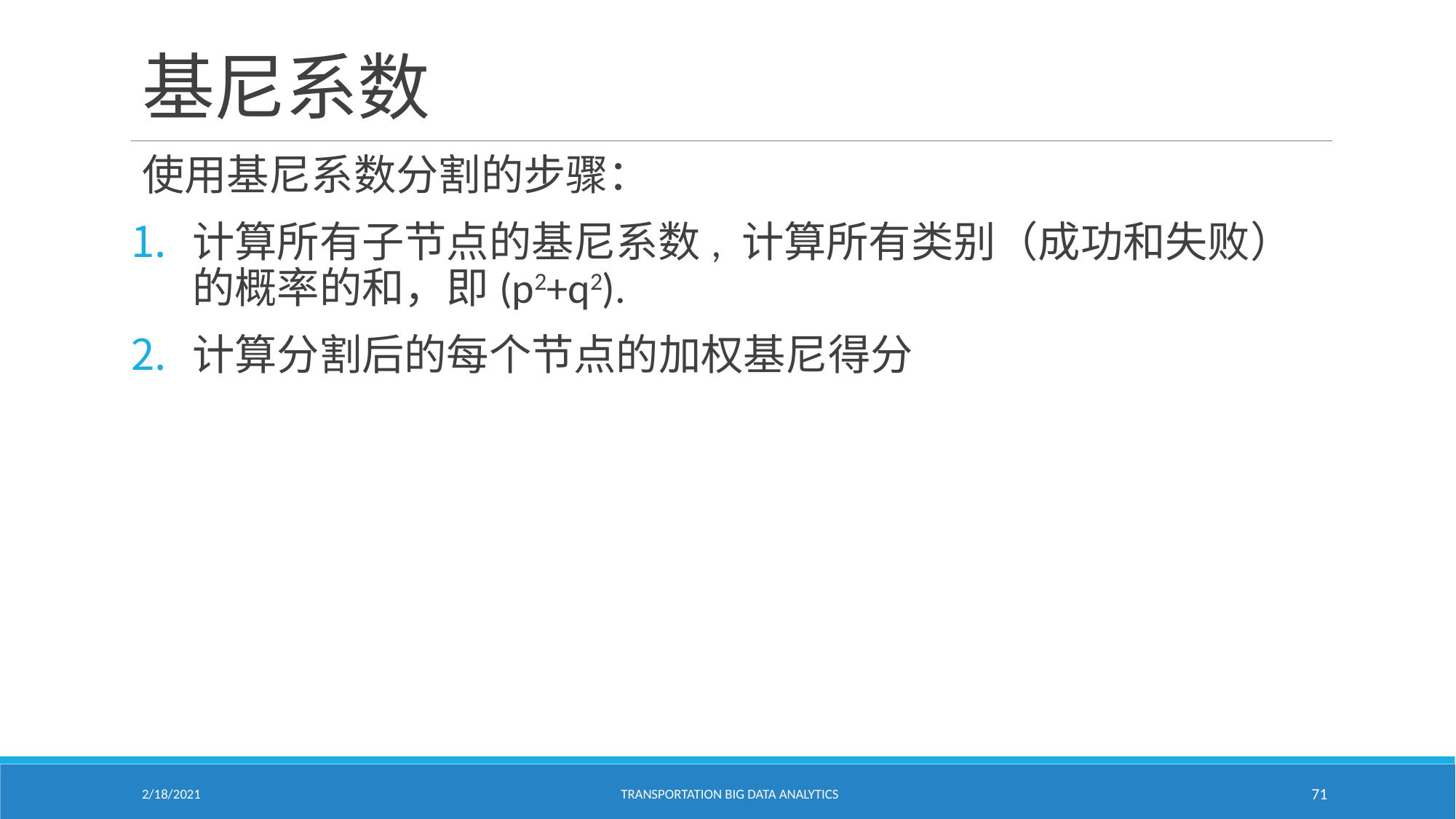

# 基尼系数
使用基尼系数分割的步骤：
计算所有子节点的基尼系数, 计算所有类别（成功和失败）的概率的和，即(p2+q2).
计算分割后的每个节点的加权基尼得分
2/18/2021
Transportation Big Data Analytics
71